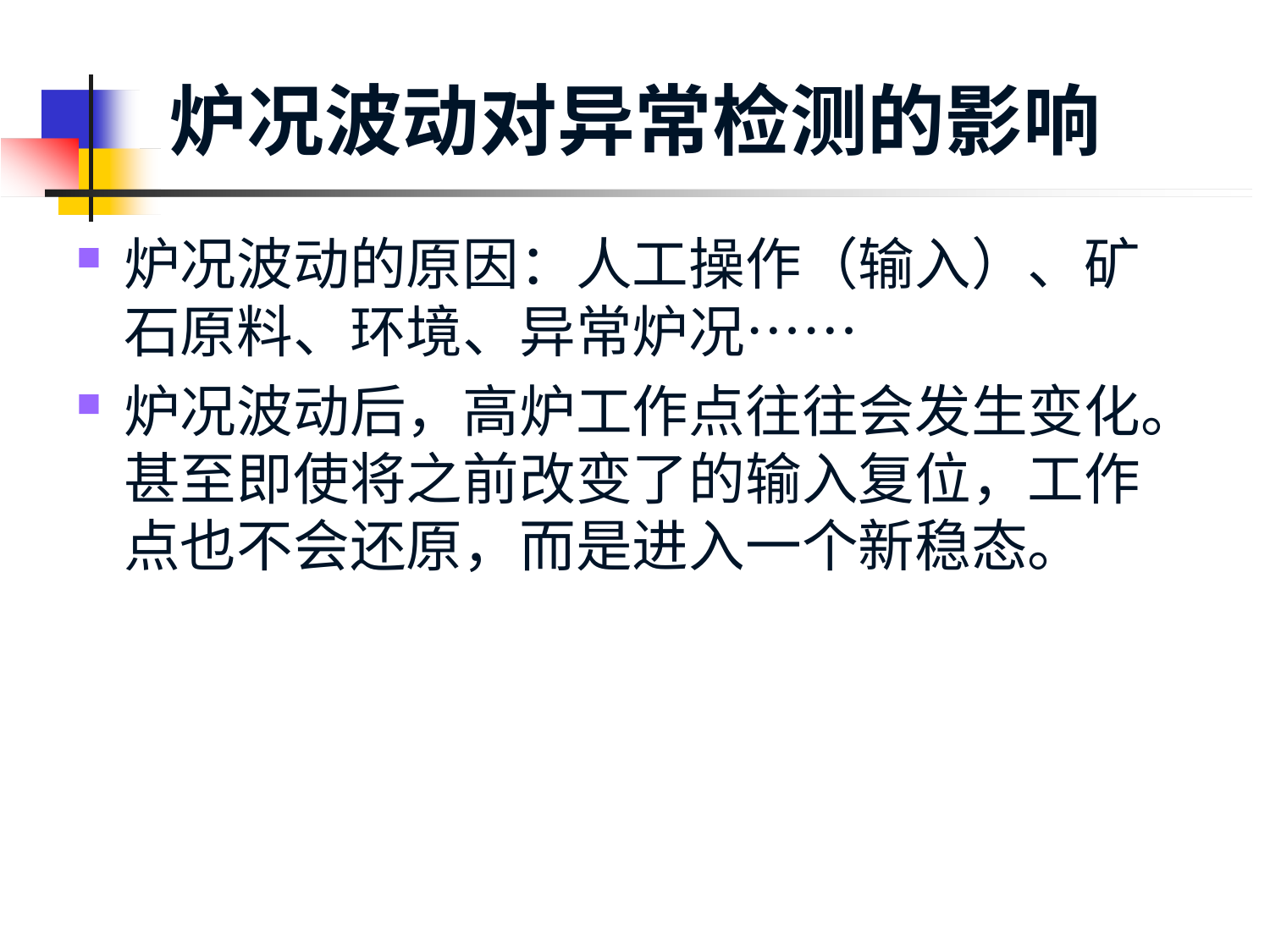

# 炉况波动对异常检测的影响
炉况波动的原因：人工操作（输入）、矿石原料、环境、异常炉况……
炉况波动后，高炉工作点往往会发生变化。甚至即使将之前改变了的输入复位，工作点也不会还原，而是进入一个新稳态。